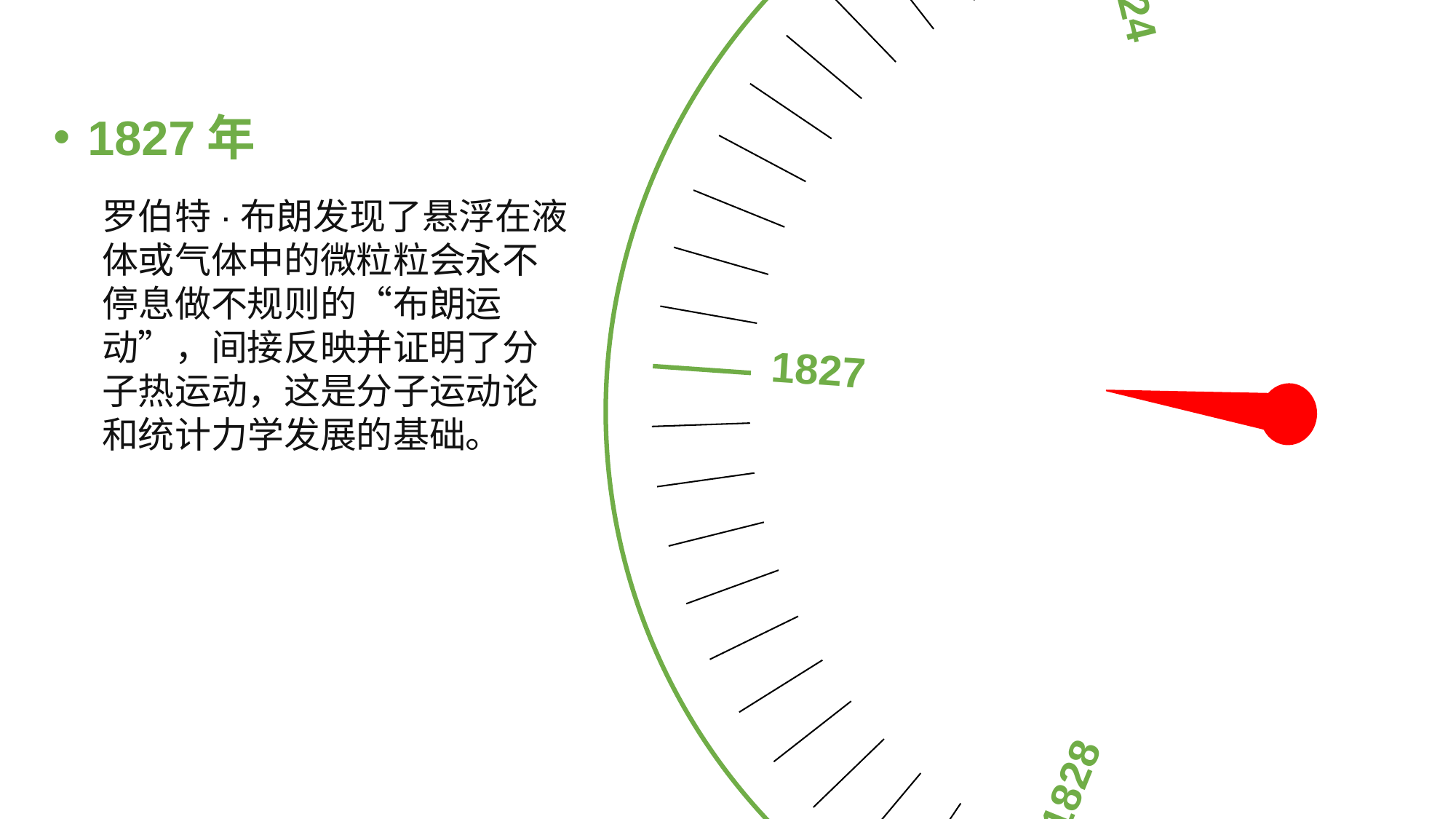

1827
1824
1828
1822
1821
1827年
罗伯特·布朗发现了悬浮在液体或气体中的微粒粒会永不停息做不规则的“布朗运动”，间接反映并证明了分子热运动，这是分子运动论和统计力学发展的基础。